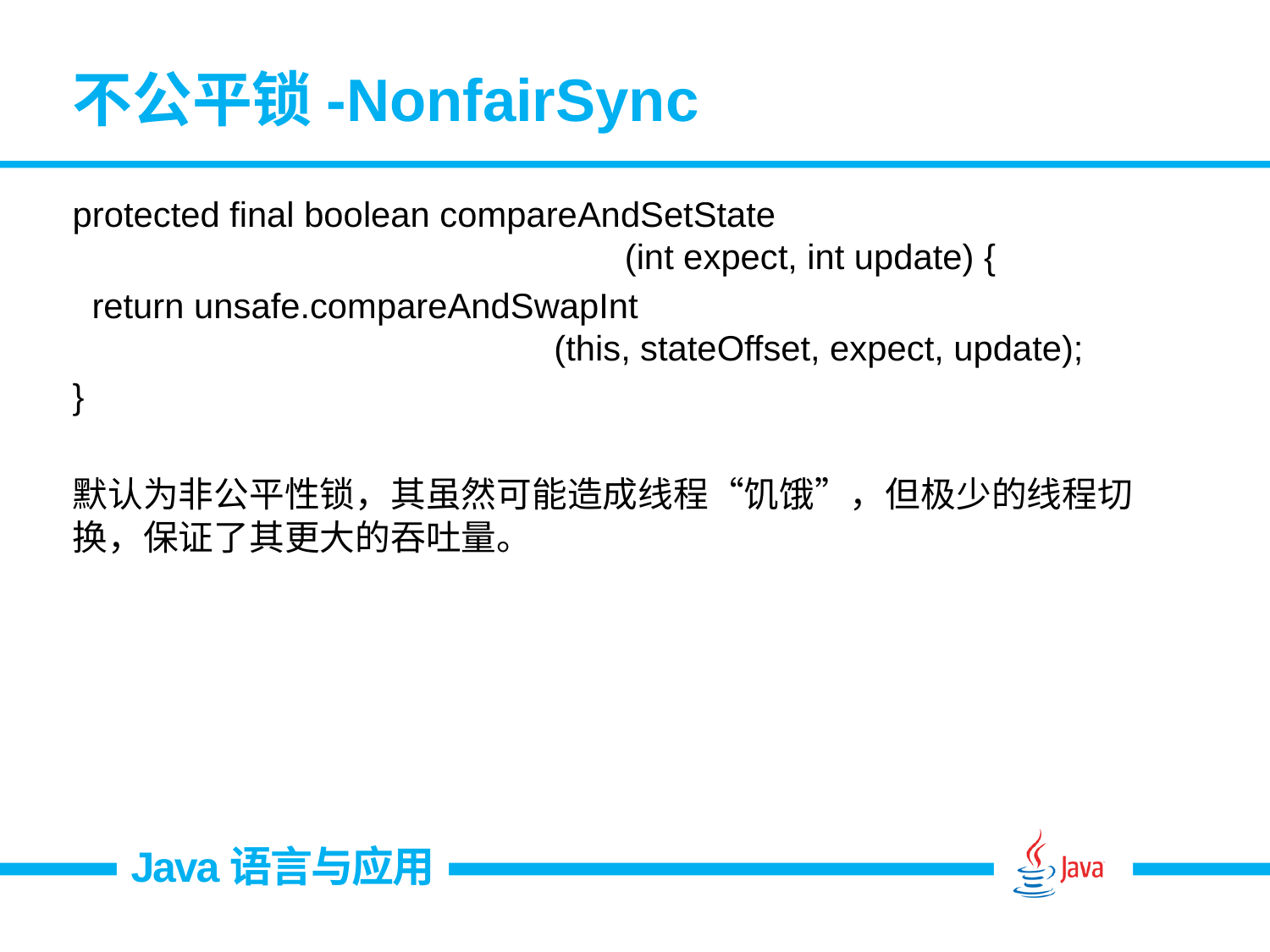

# 不公平锁-NonfairSync
protected final boolean compareAndSetState
(int expect, int update) {
  return unsafe.compareAndSwapInt
(this, stateOffset, expect, update);
}

默认为非公平性锁，其虽然可能造成线程“饥饿”，但极少的线程切换，保证了其更大的吞吐量。